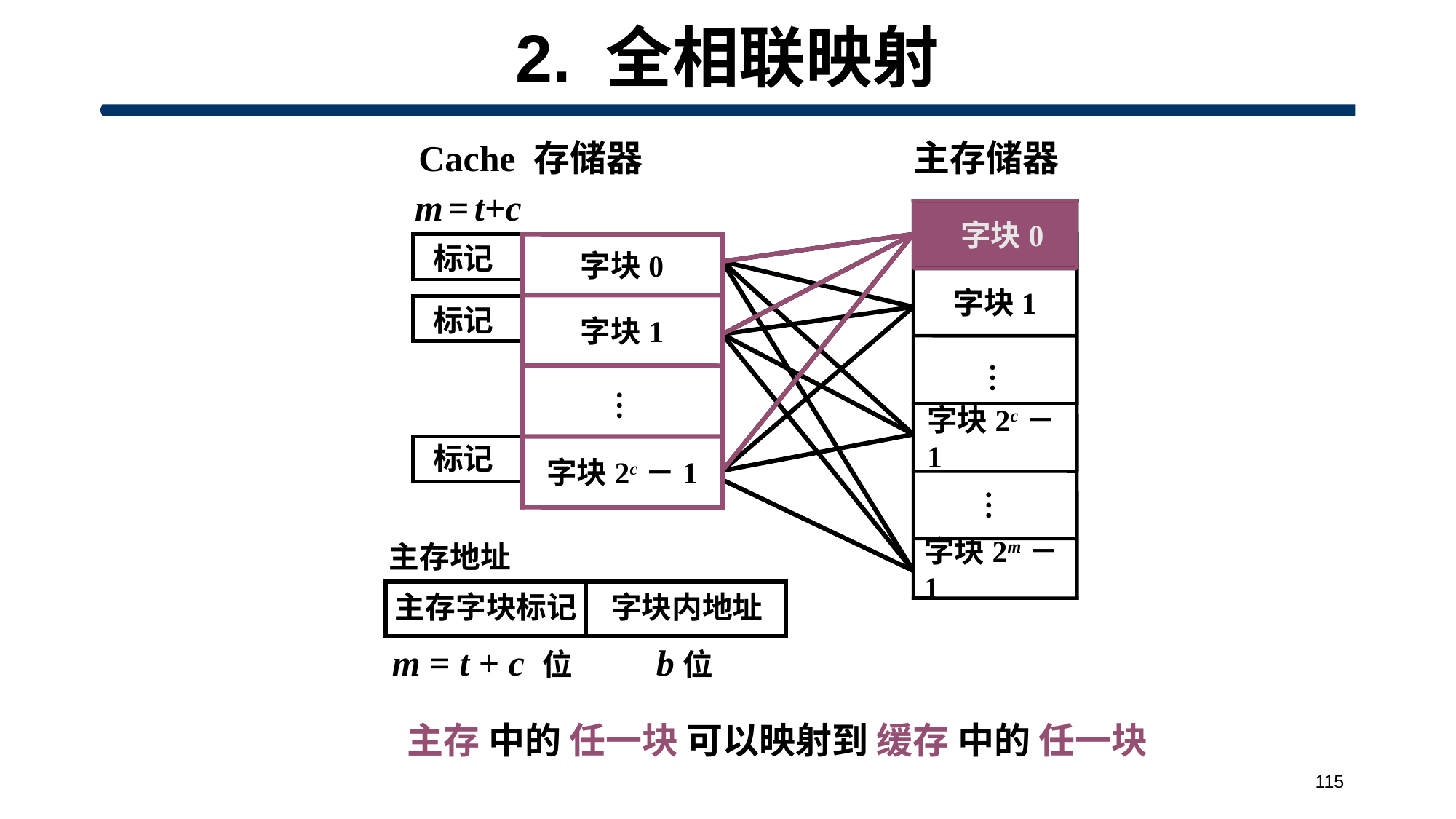

# 2. 全相联映射

Cache 存储器
主存储器
m = t+c
 字块0

标记
字块0

字块1

字块1

标记

…

…
字块2c－1

标记

字块2c－1

…

主存地址
字块2m－1

主存字块标记
 字块内地址

m = t + c 位
b位

 字块0

主存 中的 任一块 可以映射到 缓存 中的 任一块
115